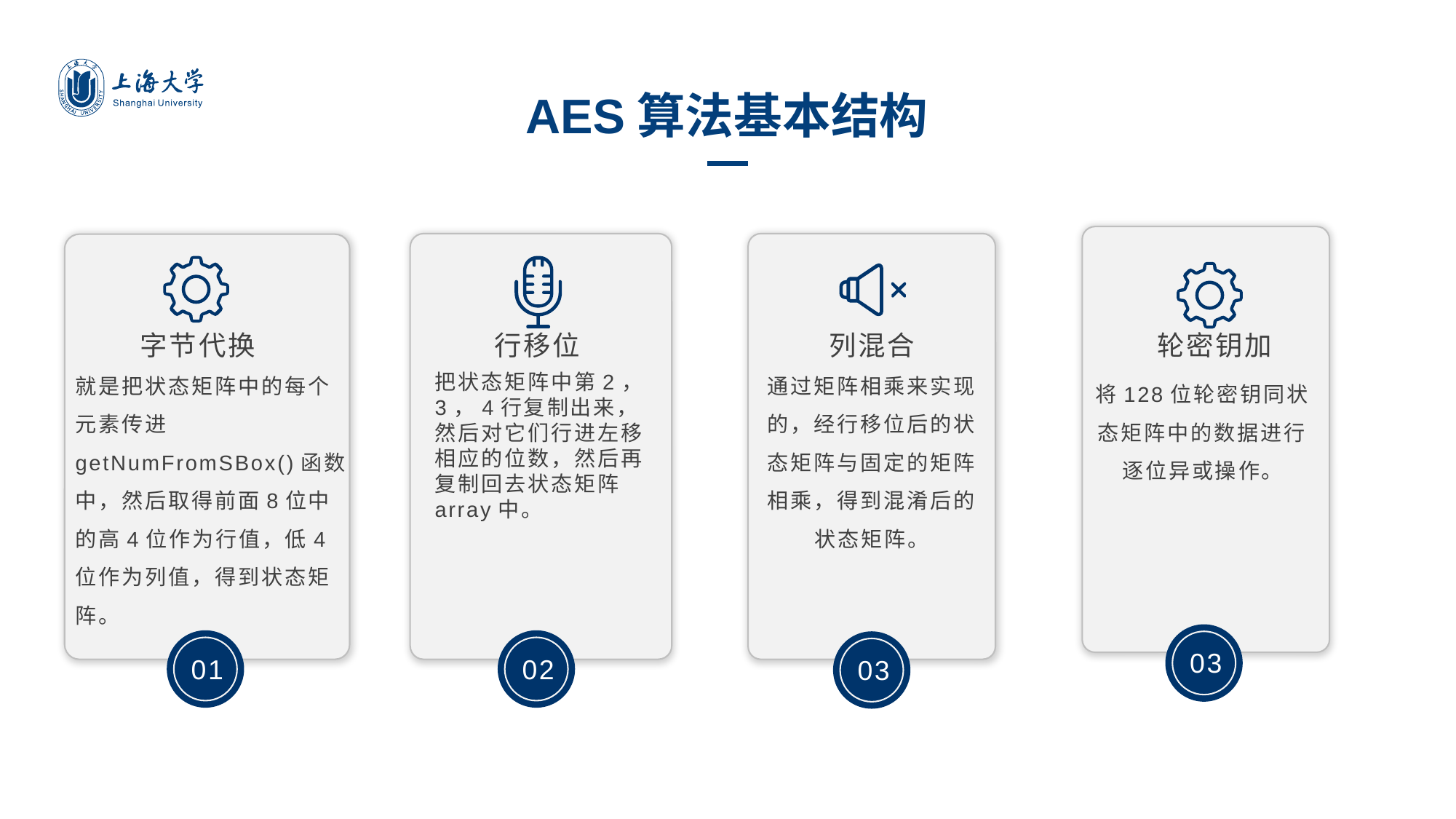

AES算法基本结构

字节代换
轮密钥加
行移位
列混合
就是把状态矩阵中的每个元素传进getNumFromSBox()函数中，然后取得前面8位中的高4位作为行值，低4位作为列值，得到状态矩阵。
通过矩阵相乘来实现的，经行移位后的状态矩阵与固定的矩阵相乘，得到混淆后的状态矩阵。
把状态矩阵中第2，3，4行复制出来，然后对它们行进左移相应的位数，然后再复制回去状态矩阵array中。
将128位轮密钥同状态矩阵中的数据进行逐位异或操作。

03

01

02

03